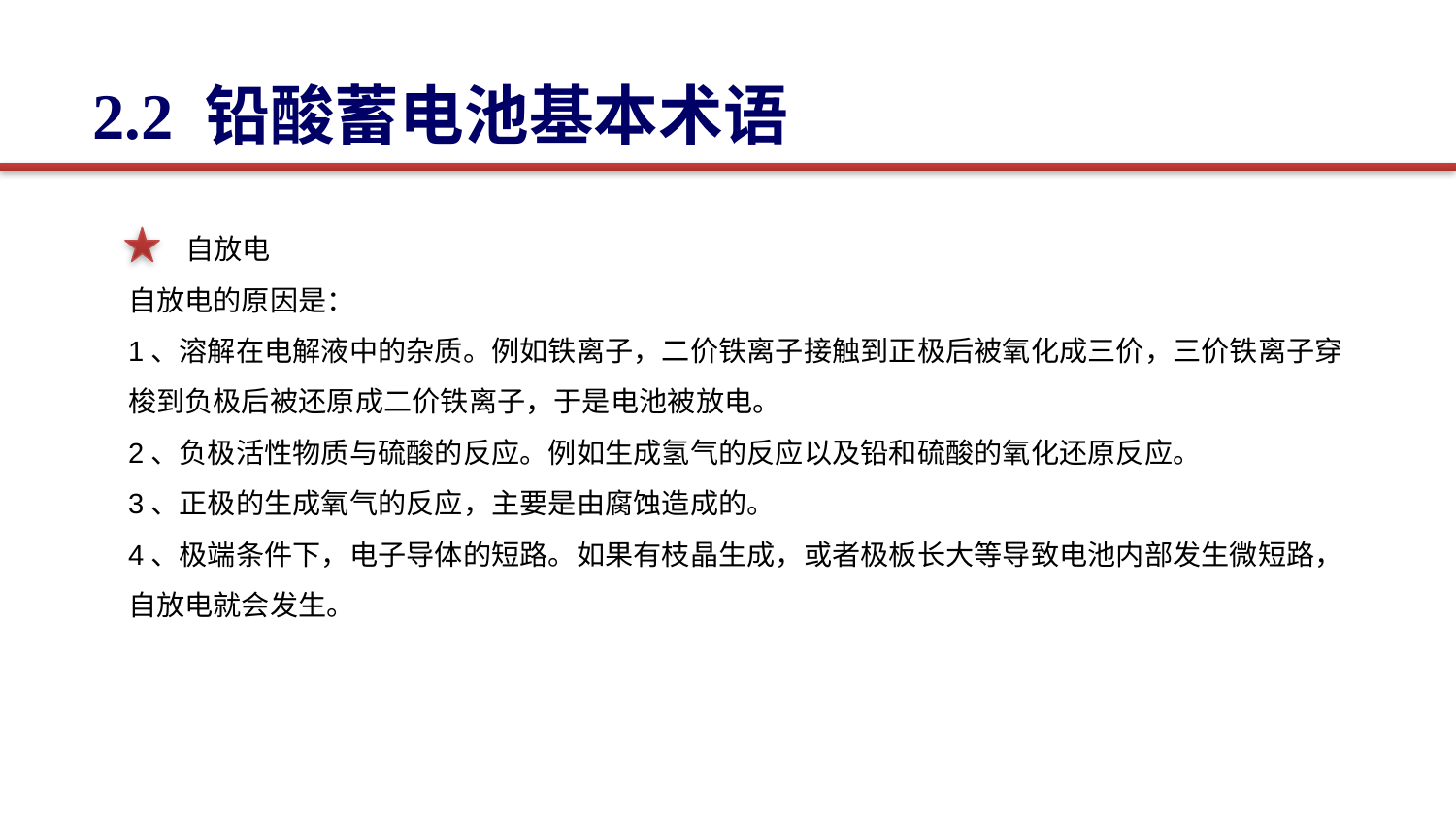

2.2 铅酸蓄电池基本术语

        自放电
自放电的原因是：
1、溶解在电解液中的杂质。例如铁离子，二价铁离子接触到正极后被氧化成三价，三价铁离子穿梭到负极后被还原成二价铁离子，于是电池被放电。
2、负极活性物质与硫酸的反应。例如生成氢气的反应以及铅和硫酸的氧化还原反应。
3、正极的生成氧气的反应，主要是由腐蚀造成的。
4、极端条件下，电子导体的短路。如果有枝晶生成，或者极板长大等导致电池内部发生微短路，自放电就会发生。